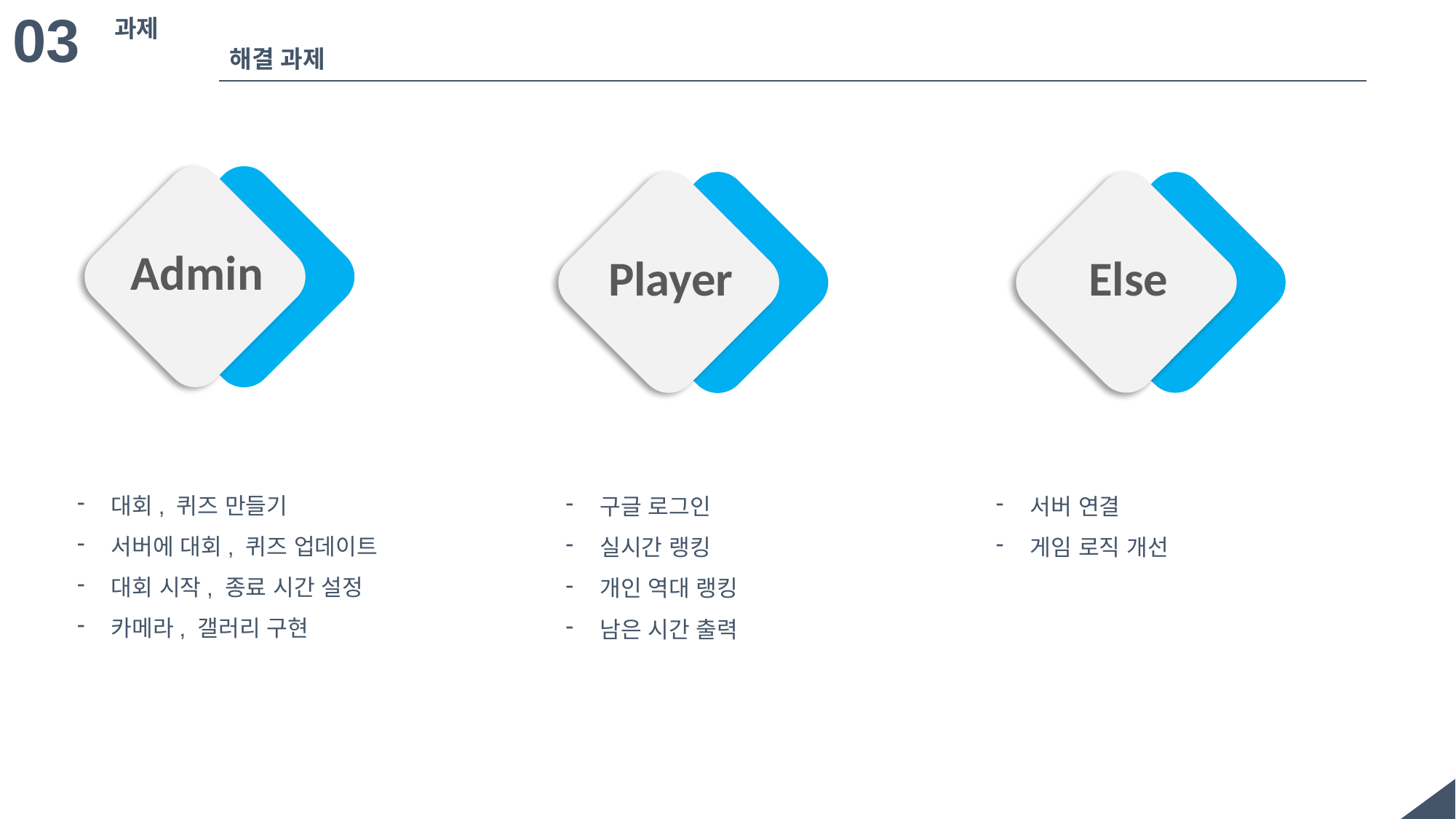

03
과제
해결 과제

Admin

Player

Else
대회, 퀴즈 만들기
서버에 대회, 퀴즈 업데이트
대회 시작, 종료 시간 설정
카메라, 갤러리 구현
구글 로그인
실시간 랭킹
개인 역대 랭킹
남은 시간 출력
서버 연결
게임 로직 개선